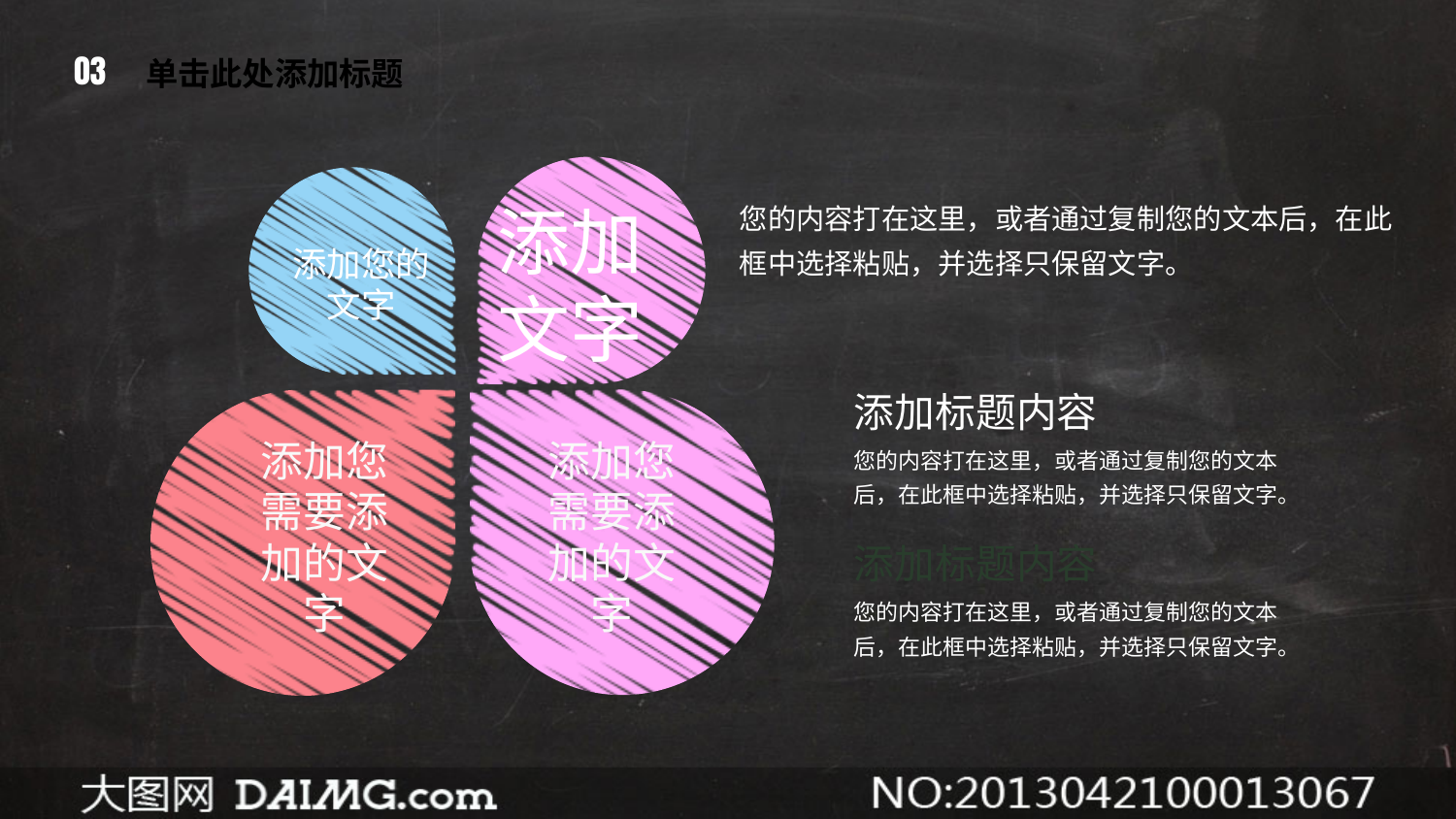

03
单击此处添加标题

您的内容打在这里，或者通过复制您的文本后，在此框中选择粘贴，并选择只保留文字。
添加文字
添加您的
文字
添加标题内容

添加您需要添加的文字
添加您需要添加的文字
您的内容打在这里，或者通过复制您的文本后，在此框中选择粘贴，并选择只保留文字。
添加标题内容
您的内容打在这里，或者通过复制您的文本后，在此框中选择粘贴，并选择只保留文字。